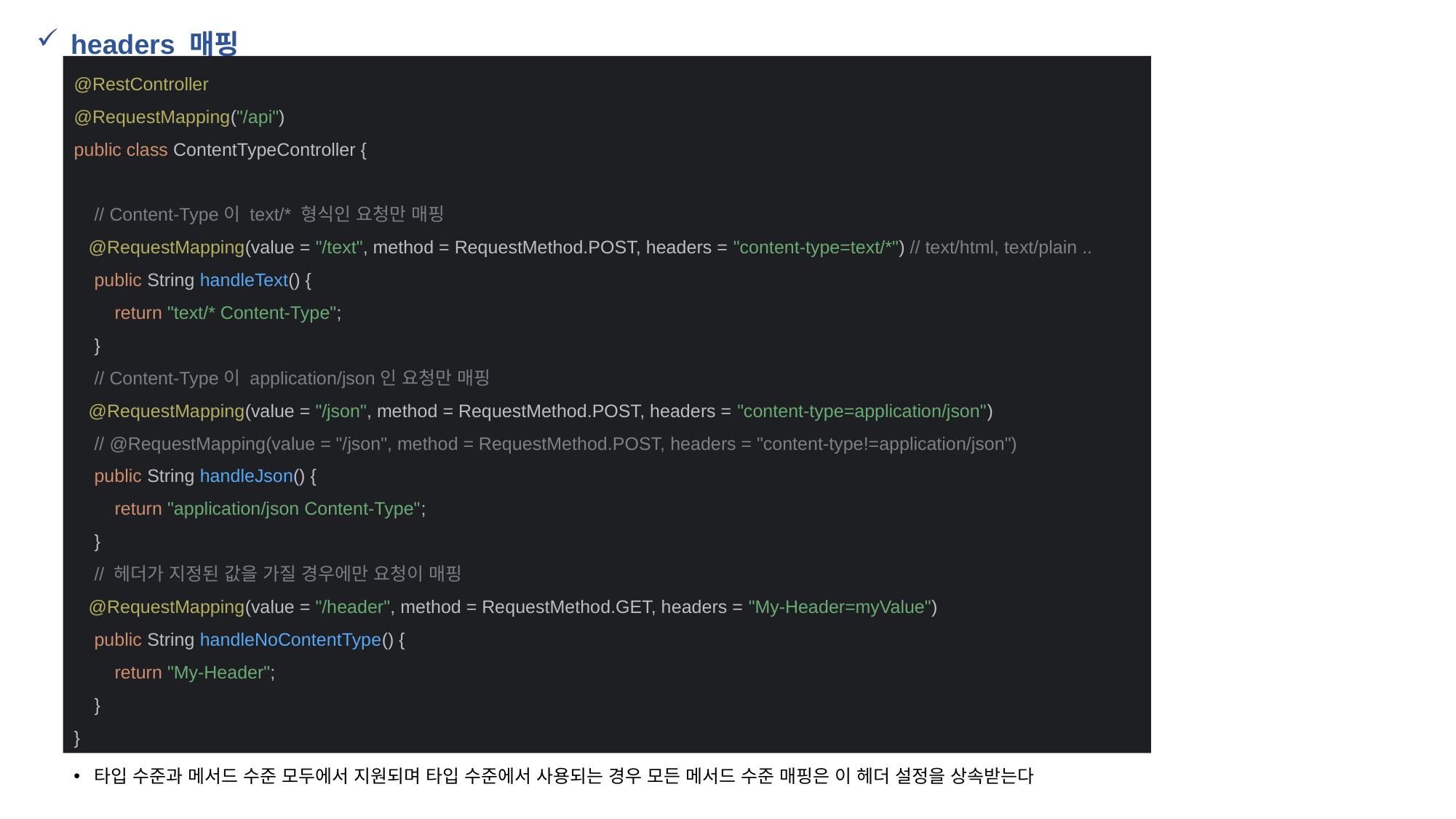

headers 매핑
@RestController
@RequestMapping("/api")
public class ContentTypeController {
    // Content-Type이 text/* 형식인 요청만 매핑
  @RequestMapping(value = "/text", method = RequestMethod.POST, headers = "content-type=text/*") // text/html, text/plain ..
    public String handleText() {
        return "text/* Content-Type";
    }
    // Content-Type이 application/json인 요청만 매핑
  @RequestMapping(value = "/json", method = RequestMethod.POST, headers = "content-type=application/json")
    // @RequestMapping(value = "/json", method = RequestMethod.POST, headers = "content-type!=application/json")
    public String handleJson() {
        return "application/json Content-Type";
    }
    // 헤더가 지정된 값을 가질 경우에만 요청이 매핑
  @RequestMapping(value = "/header", method = RequestMethod.GET, headers = "My-Header=myValue")
    public String handleNoContentType() {
        return "My-Header";
    }
}
타입 수준과 메서드 수준 모두에서 지원되며 타입 수준에서 사용되는 경우 모든 메서드 수준 매핑은 이 헤더 설정을 상속받는다